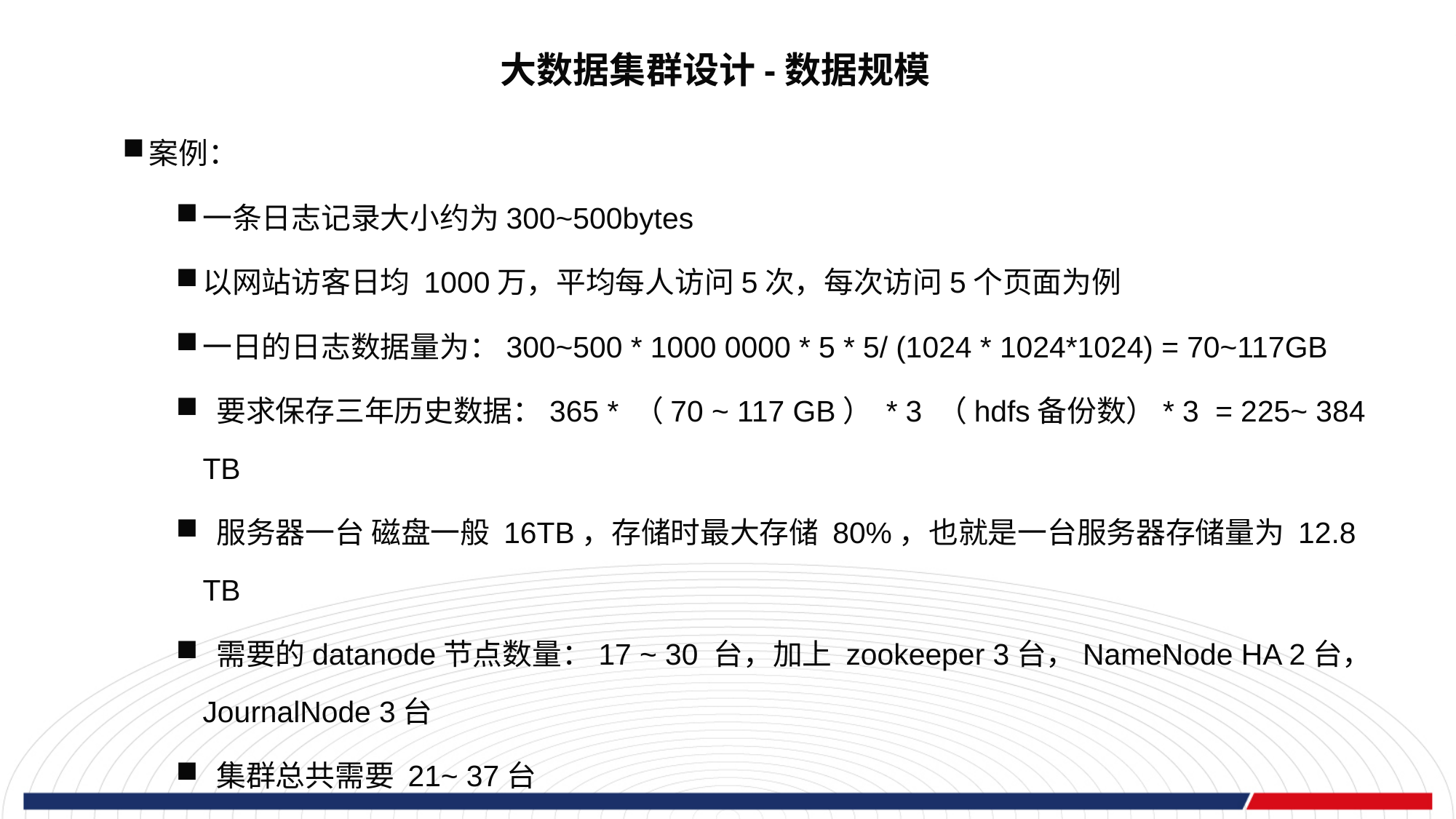

大数据集群设计-数据规模
案例：
一条日志记录大小约为300~500bytes
以网站访客日均 1000万，平均每人访问5次，每次访问5个页面为例
一日的日志数据量为：300~500 * 1000 0000 * 5 * 5/ (1024 * 1024*1024) = 70~117GB
 要求保存三年历史数据：365 * （70 ~ 117 GB） * 3 （hdfs备份数）* 3  = 225~ 384 TB
 服务器一台 磁盘一般 16TB，存储时最大存储 80%，也就是一台服务器存储量为 12.8 TB
 需要的datanode节点数量：17 ~ 30 台，加上 zookeeper 3台，NameNode HA 2台，JournalNode 3台
 集群总共需要 21~ 37台